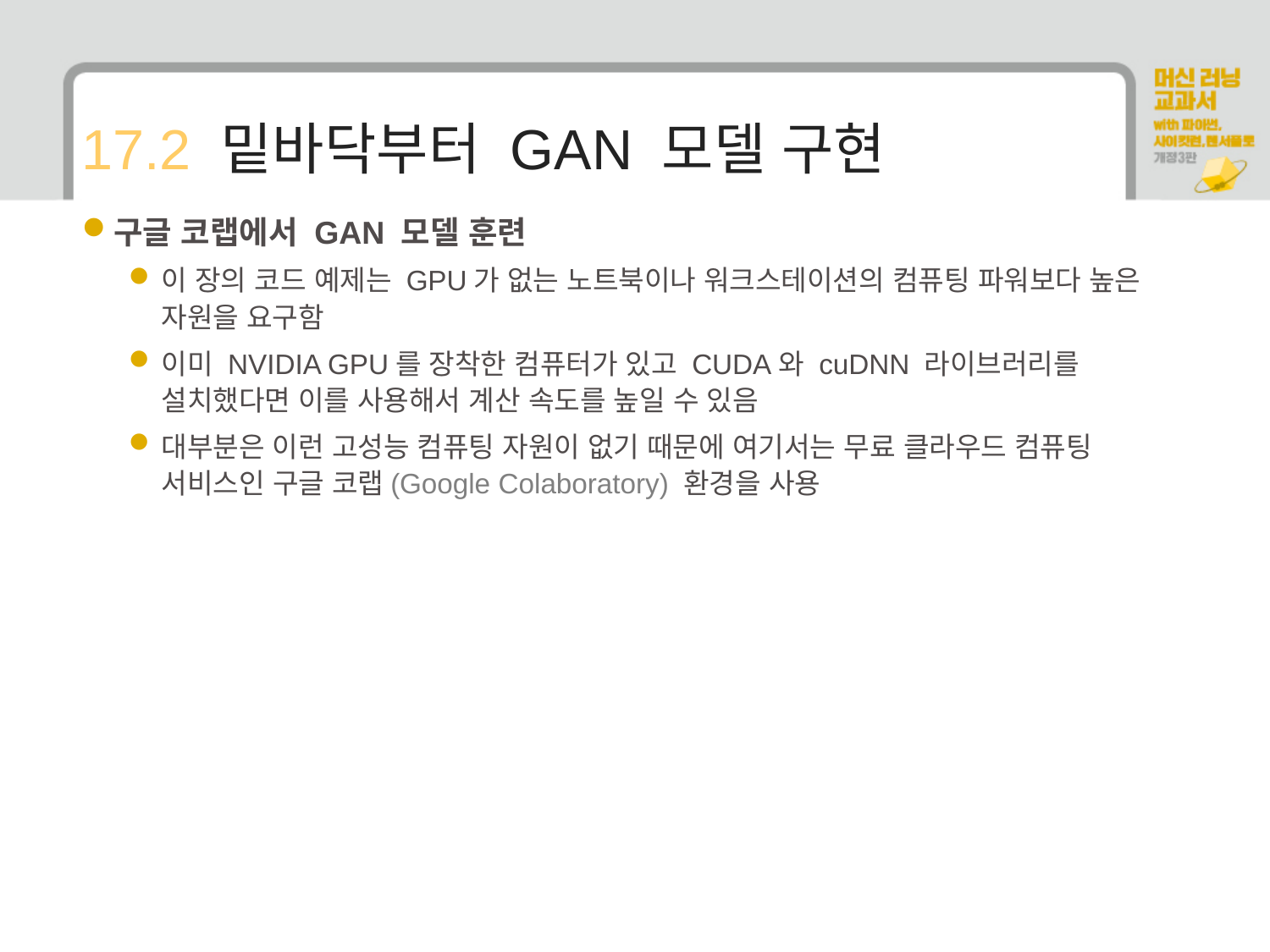

# 17.2 밑바닥부터 GAN 모델 구현
구글 코랩에서 GAN 모델 훈련
이 장의 코드 예제는 GPU가 없는 노트북이나 워크스테이션의 컴퓨팅 파워보다 높은 자원을 요구함
이미 NVIDIA GPU를 장착한 컴퓨터가 있고 CUDA와 cuDNN 라이브러리를 설치했다면 이를 사용해서 계산 속도를 높일 수 있음
대부분은 이런 고성능 컴퓨팅 자원이 없기 때문에 여기서는 무료 클라우드 컴퓨팅 서비스인 구글 코랩(Google Colaboratory) 환경을 사용